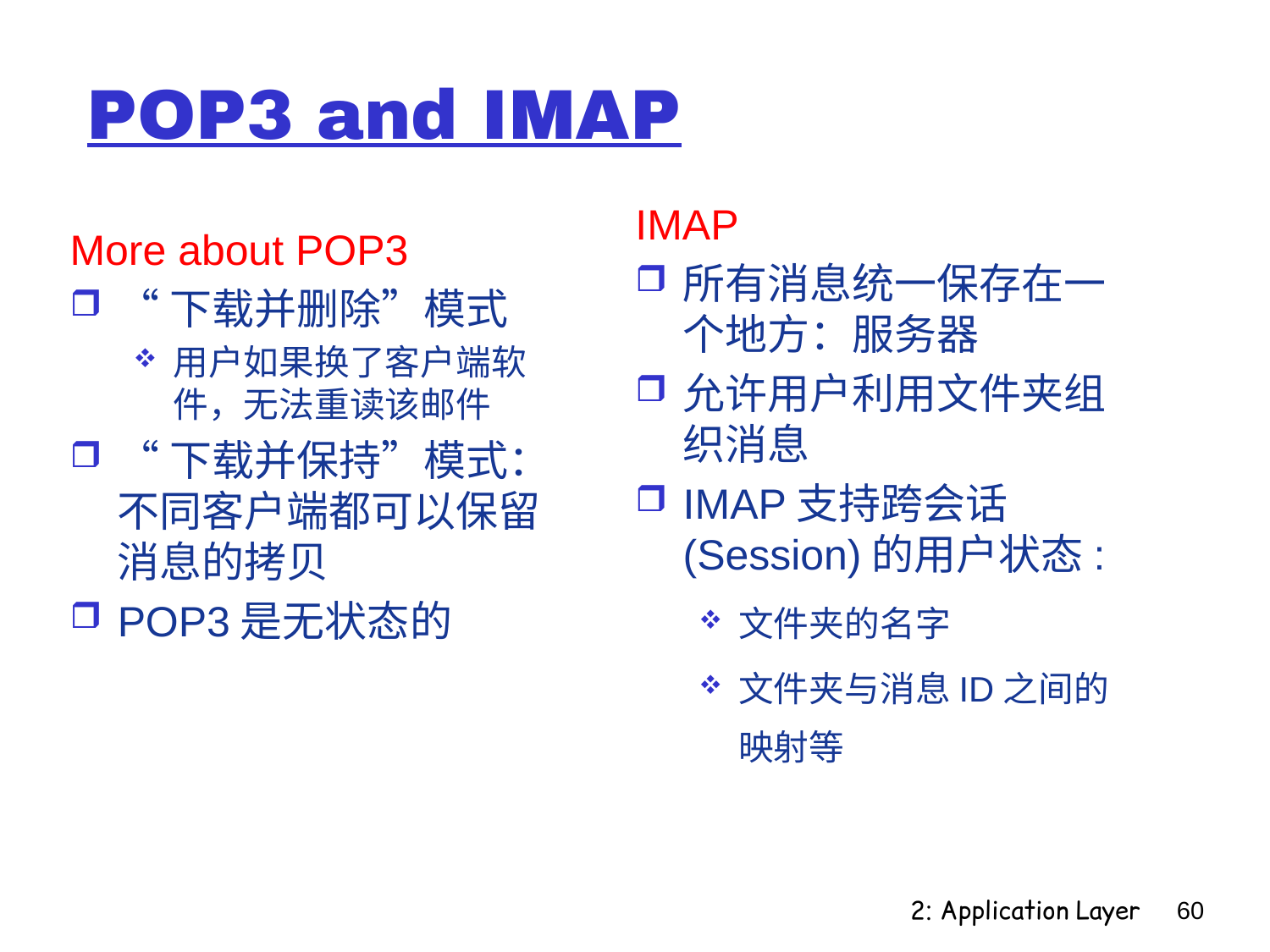

# POP3 and IMAP
IMAP
所有消息统一保存在一个地方：服务器
允许用户利用文件夹组织消息
IMAP支持跨会话(Session)的用户状态:
文件夹的名字
文件夹与消息ID之间的映射等
More about POP3
“下载并删除”模式
用户如果换了客户端软件，无法重读该邮件
“下载并保持”模式：不同客户端都可以保留消息的拷贝
POP3是无状态的
2: Application Layer
60